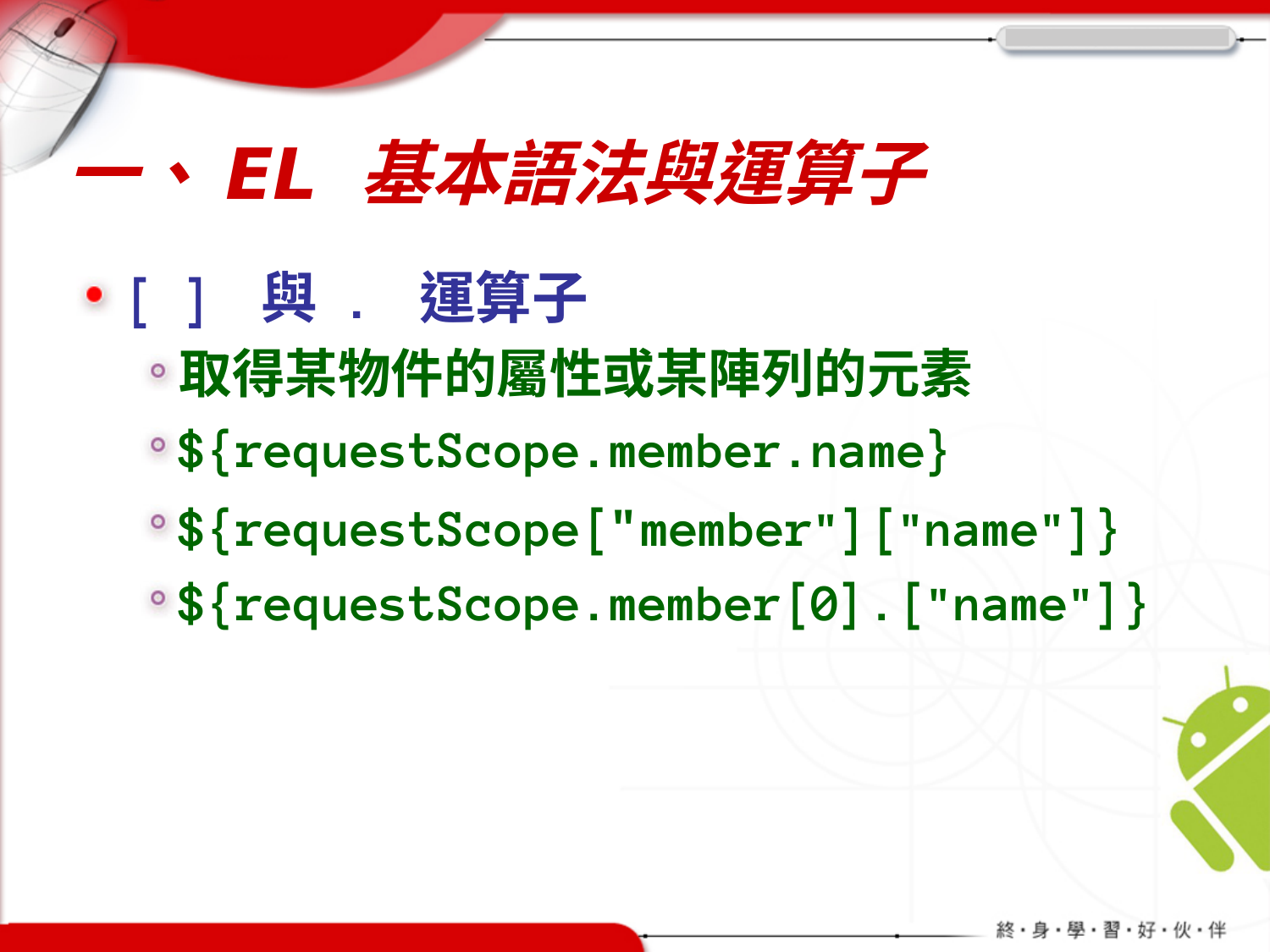

# 一、EL 基本語法與運算子
[ ] 與 . 運算子
取得某物件的屬性或某陣列的元素
${requestScope.member.name}
${requestScope["member"]["name"]}
${requestScope.member[0].["name"]}